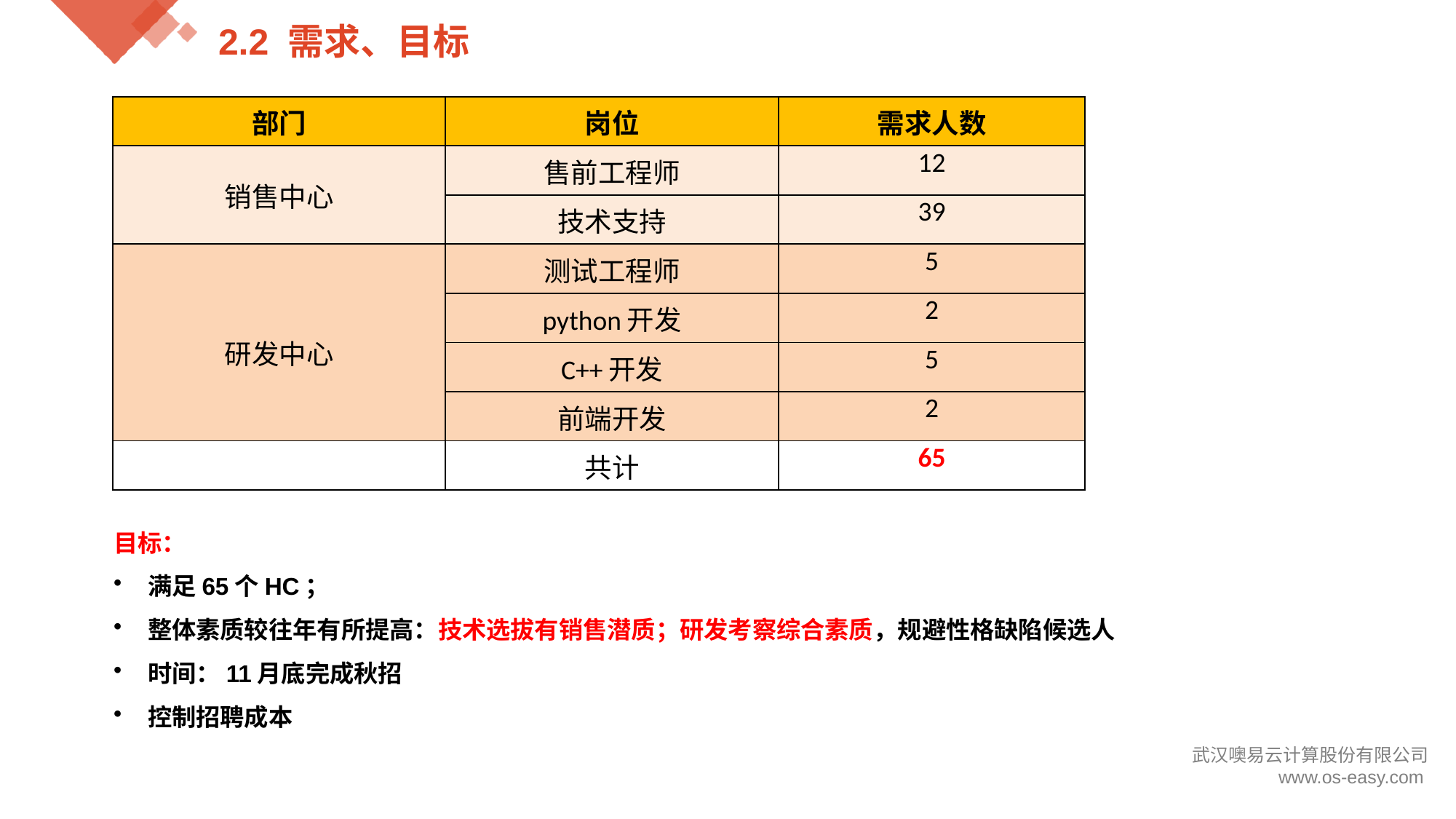

2.2 需求、目标
| 部门 | 岗位 | 需求人数 |
| --- | --- | --- |
| 销售中心 | 售前工程师 | 12 |
|  | 技术支持 | 39 |
| 研发中心 | 测试工程师 | 5 |
|  | python开发 | 2 |
|  | C++开发 | 5 |
|  | 前端开发 | 2 |
|  | 共计 | 65 |
目标：
满足65个HC；
整体素质较往年有所提高：技术选拔有销售潜质；研发考察综合素质，规避性格缺陷候选人
时间：11月底完成秋招
控制招聘成本